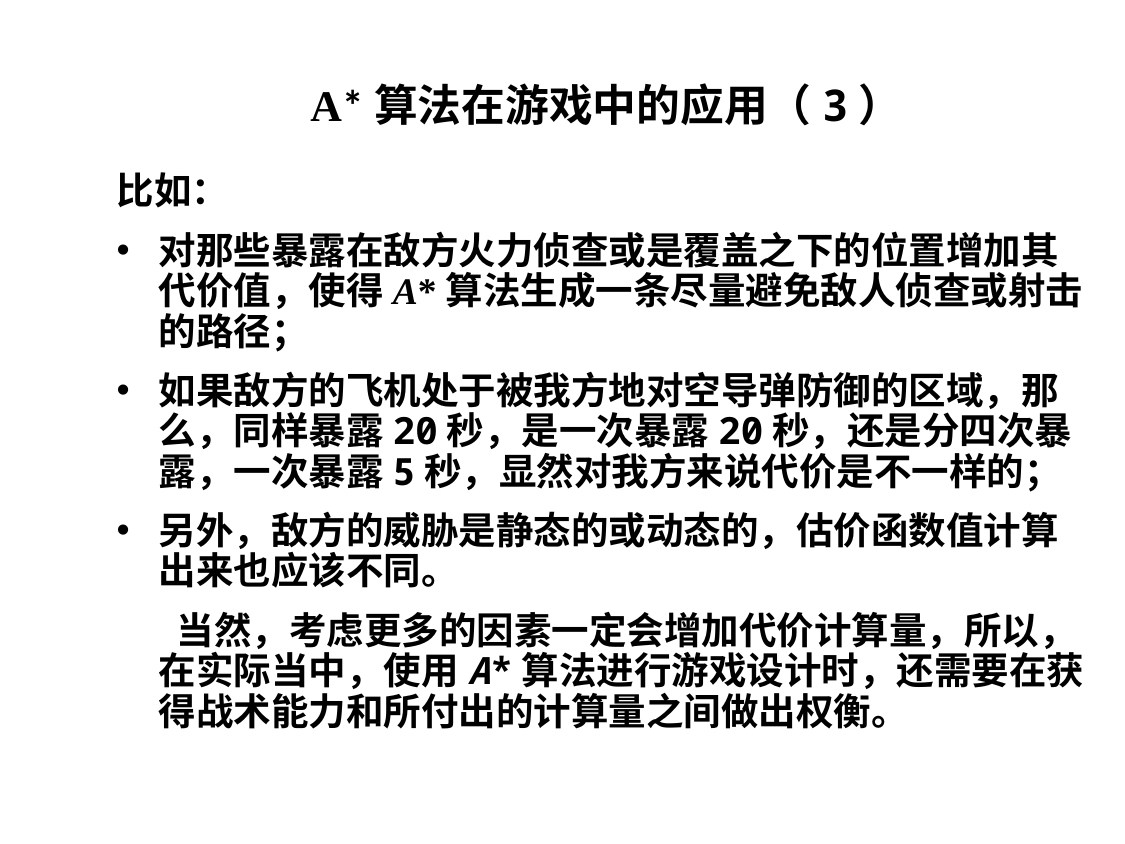

# A*算法在游戏中的应用（3）
比如：
对那些暴露在敌方火力侦查或是覆盖之下的位置增加其代价值，使得A*算法生成一条尽量避免敌人侦查或射击的路径；
如果敌方的飞机处于被我方地对空导弹防御的区域，那么，同样暴露20秒，是一次暴露20秒，还是分四次暴露，一次暴露5秒，显然对我方来说代价是不一样的；
另外，敌方的威胁是静态的或动态的，估价函数值计算出来也应该不同。
      当然，考虑更多的因素一定会增加代价计算量，所以，在实际当中，使用A*算法进行游戏设计时，还需要在获得战术能力和所付出的计算量之间做出权衡。